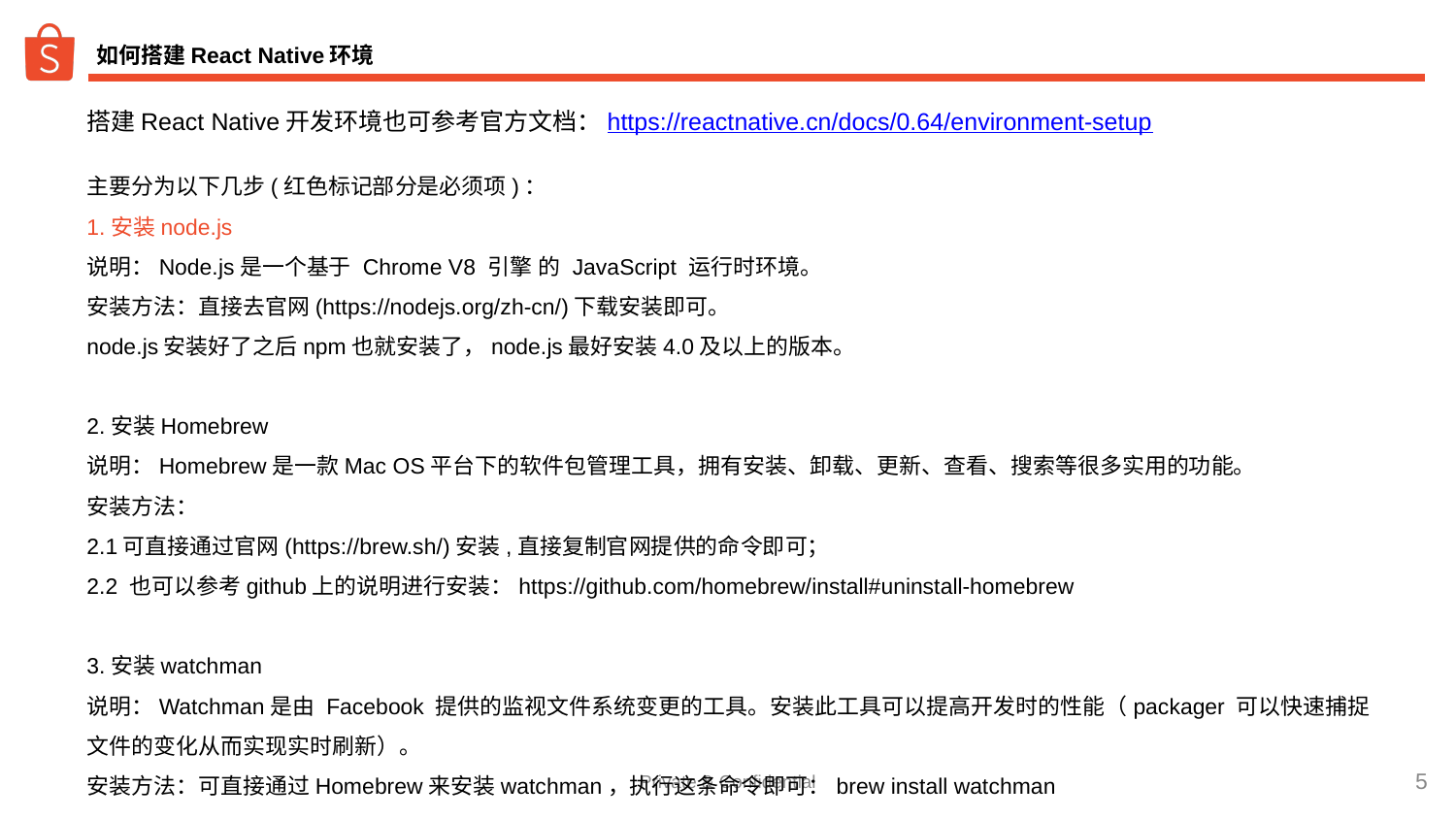

# 如何搭建React Native环境
搭建React Native开发环境也可参考官方文档：https://reactnative.cn/docs/0.64/environment-setup
主要分为以下几步(红色标记部分是必须项)：
1.安装node.js
说明：Node.js是一个基于 Chrome V8 引擎 的 JavaScript 运行时环境。
安装方法：直接去官网(https://nodejs.org/zh-cn/)下载安装即可。
node.js安装好了之后npm也就安装了，node.js最好安装4.0及以上的版本。

2.安装Homebrew
说明：Homebrew是一款Mac OS平台下的软件包管理工具，拥有安装、卸载、更新、查看、搜索等很多实用的功能。
安装方法：
2.1可直接通过官网(https://brew.sh/)安装,直接复制官网提供的命令即可；
2.2 也可以参考github上的说明进行安装：https://github.com/homebrew/install#uninstall-homebrew

3.安装watchman
说明：Watchman是由 Facebook 提供的监视文件系统变更的工具。安装此工具可以提高开发时的性能（packager 可以快速捕捉文件的变化从而实现实时刷新）。
安装方法：可直接通过Homebrew来安装watchman，执行这条命令即可：brew install watchman

Private & Confidential
5